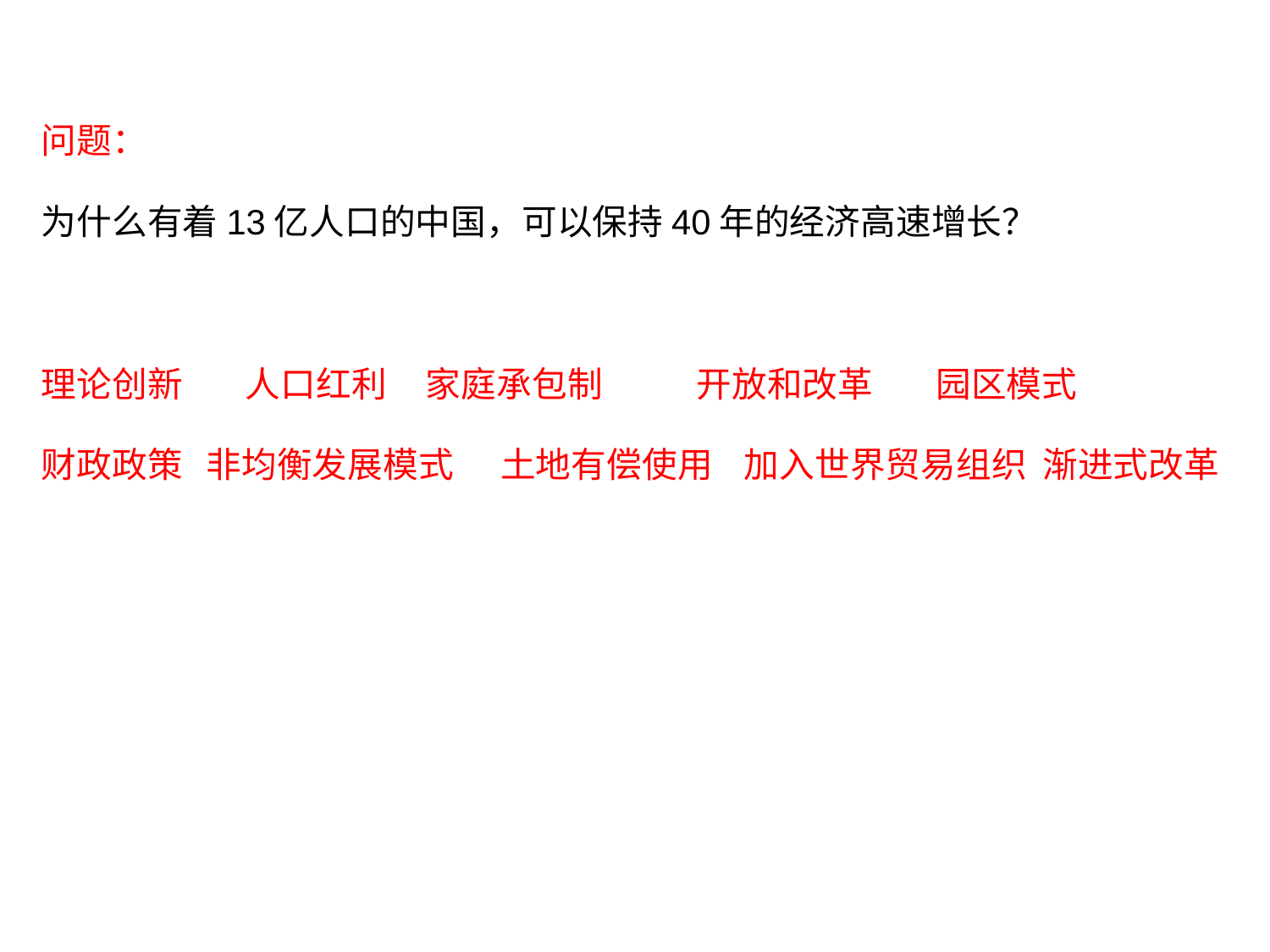

问题：
为什么有着13亿人口的中国，可以保持40年的经济高速增长？

理论创新        人口红利     家庭承包制            开放和改革        园区模式
财政政策   非均衡发展模式      土地有偿使用    加入世界贸易组织  渐进式改革